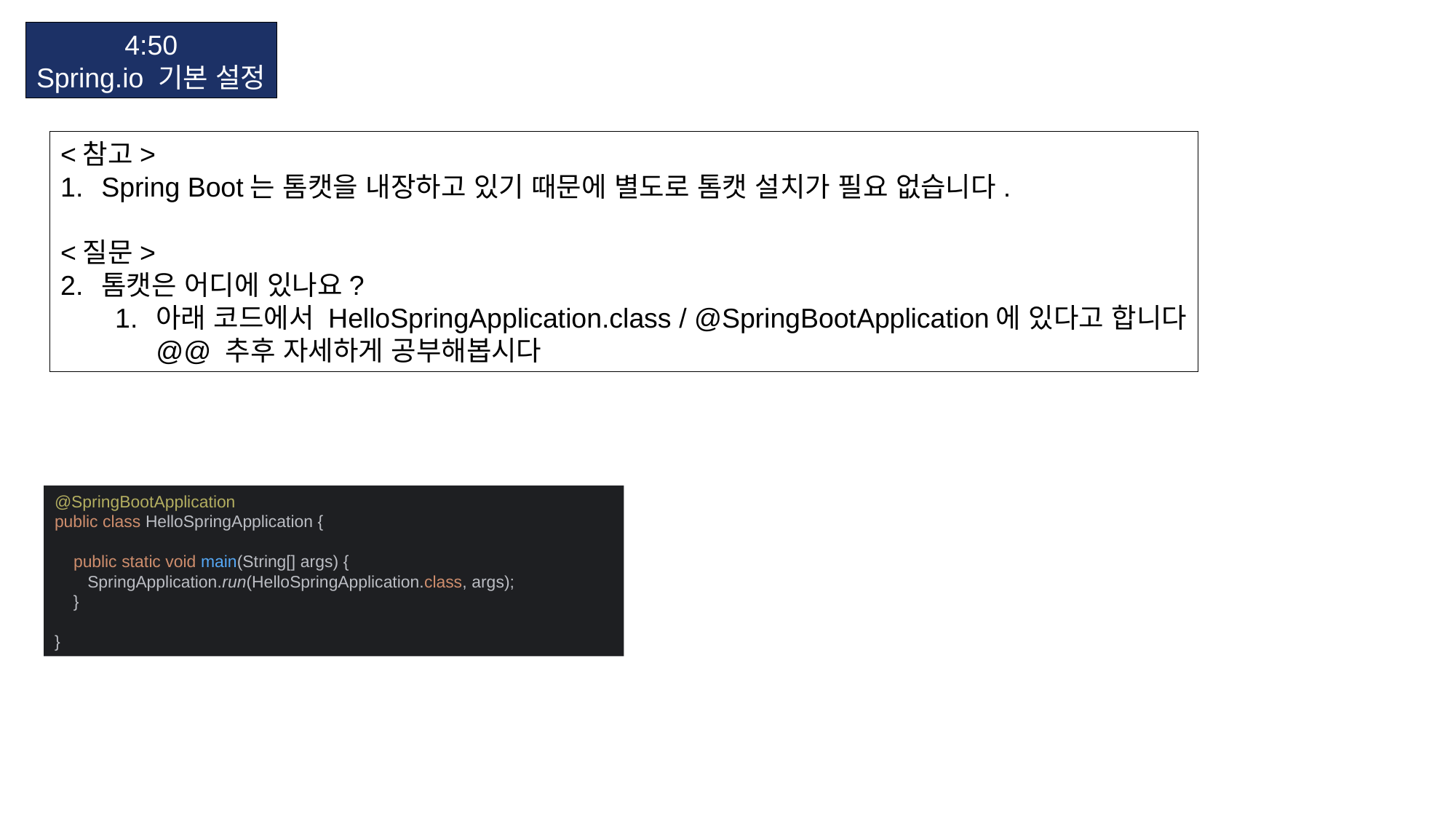

4:50
Spring.io 기본 설정
<참고>
Spring Boot는 톰캣을 내장하고 있기 때문에 별도로 톰캣 설치가 필요 없습니다.

<질문>
톰캣은 어디에 있나요?
아래 코드에서 HelloSpringApplication.class / @SpringBootApplication에 있다고 합니다
@@ 추후 자세하게 공부해봅시다
@SpringBootApplication
public class HelloSpringApplication {
    public static void main(String[] args) {
       SpringApplication.run(HelloSpringApplication.class, args);
    }
}